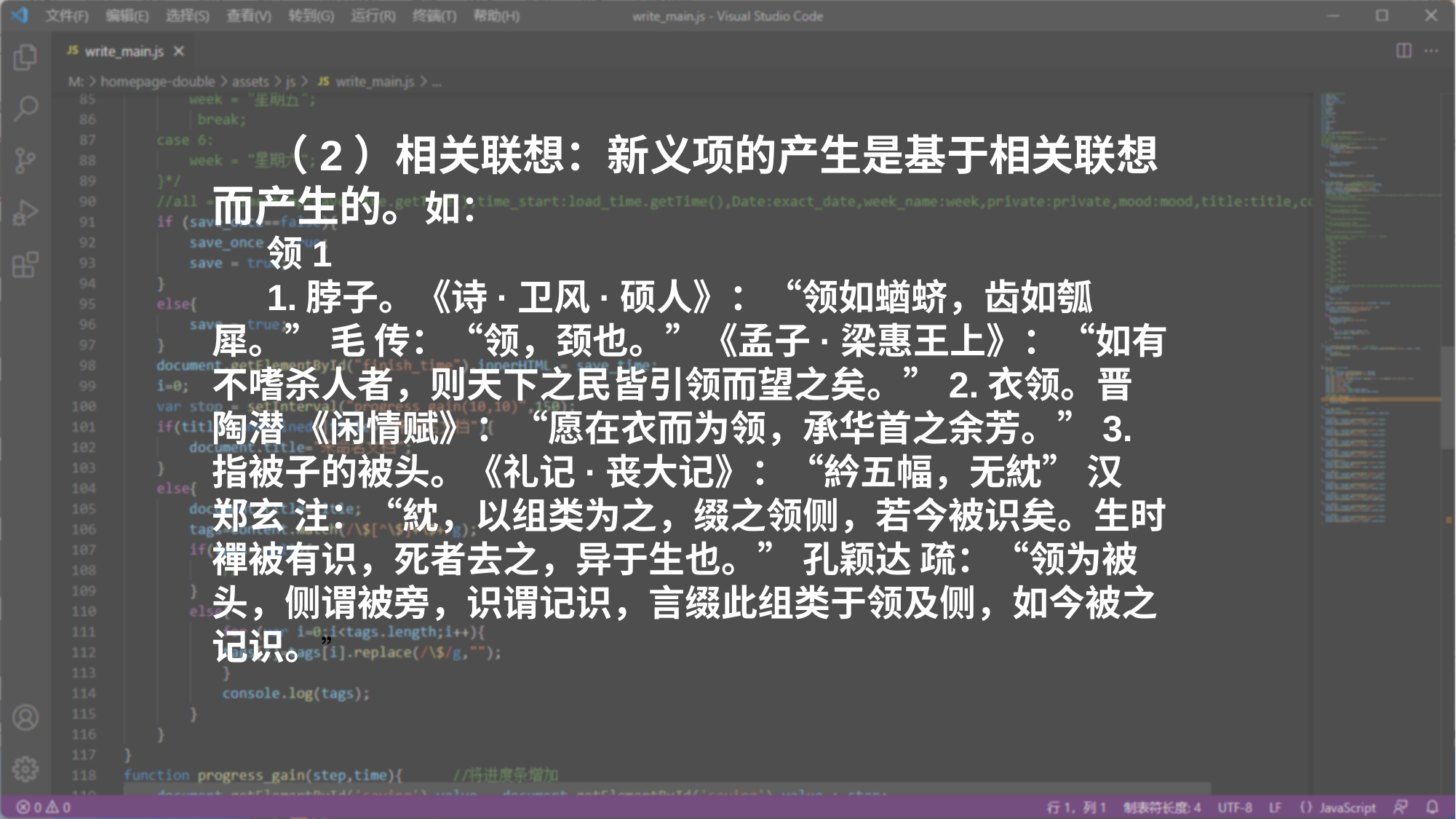

（2）相关联想：新义项的产生是基于相关联想而产生的。如：
领1
1.脖子。《诗·卫风·硕人》：“领如蝤蛴，齿如瓠犀。” 毛 传：“领，颈也。”《孟子·梁惠王上》：“如有不嗜杀人者，则天下之民皆引领而望之矣。”2.衣领。晋  陶潜 《闲情赋》：“愿在衣而为领，承华首之余芳。”3.指被子的被头。《礼记·丧大记》：“紟五幅，无紞” 汉  郑玄 注：“紞，以组类为之，缀之领侧，若今被识矣。生时襌被有识，死者去之，异于生也。” 孔颖达 疏：“领为被头，侧谓被旁，识谓记识，言缀此组类于领及侧，如今被之记识。”